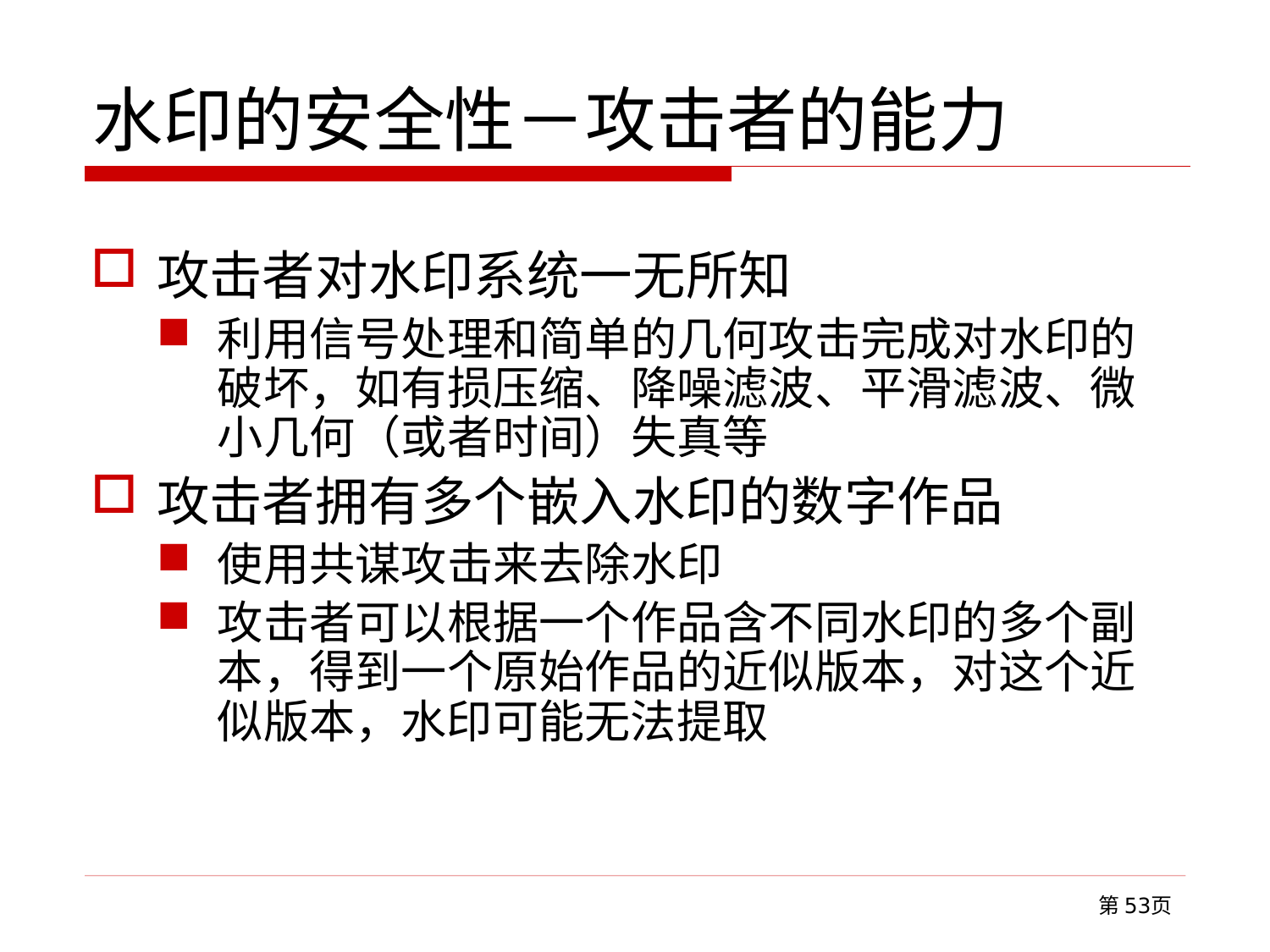

# 水印的安全性－攻击者的能力
攻击者对水印系统一无所知
利用信号处理和简单的几何攻击完成对水印的破坏，如有损压缩、降噪滤波、平滑滤波、微小几何（或者时间）失真等
攻击者拥有多个嵌入水印的数字作品
使用共谋攻击来去除水印
攻击者可以根据一个作品含不同水印的多个副本，得到一个原始作品的近似版本，对这个近似版本，水印可能无法提取
53